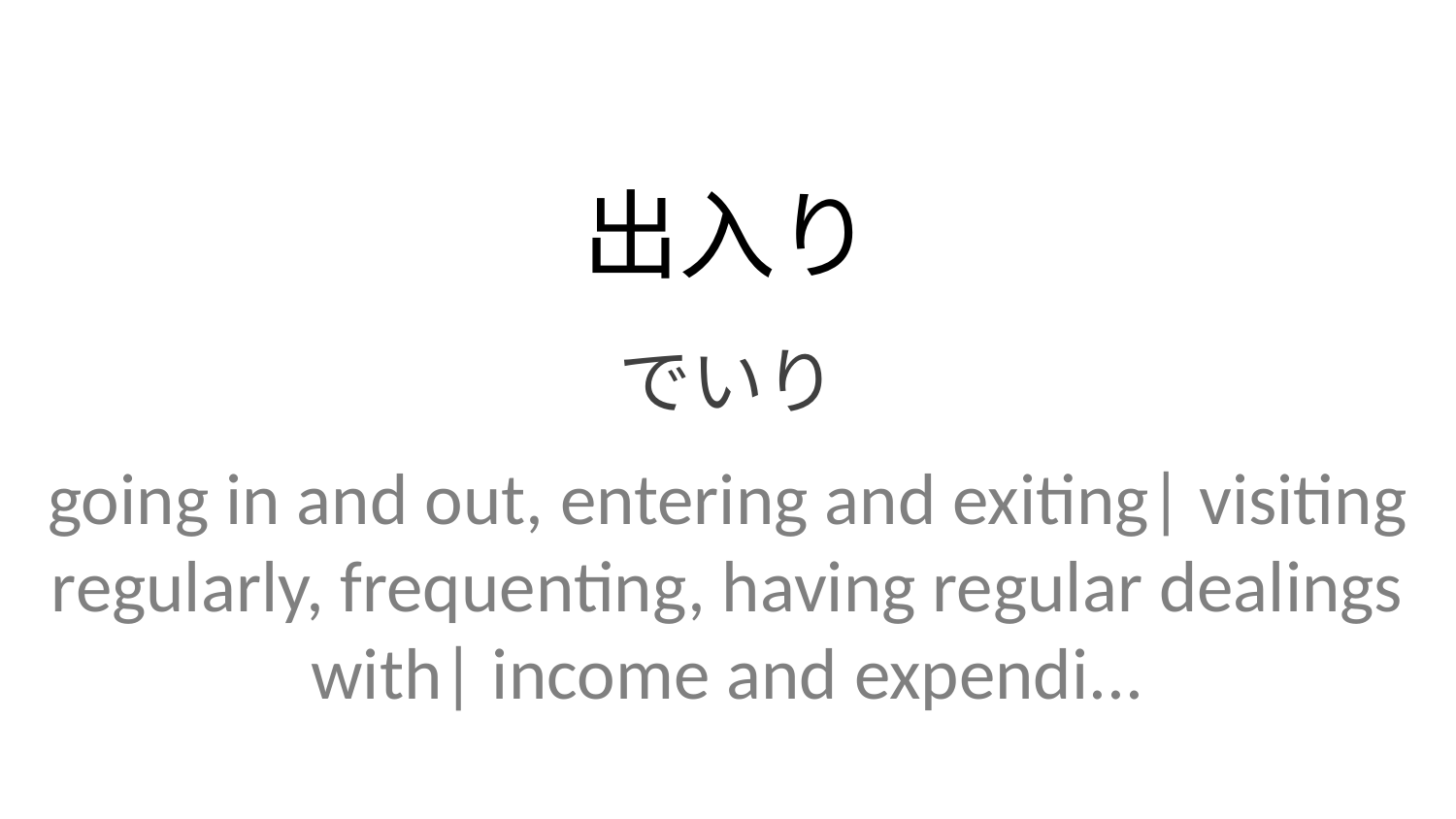

出入り

でいり
going in and out, entering and exiting| visiting regularly, frequenting, having regular dealings with| income and expendi...